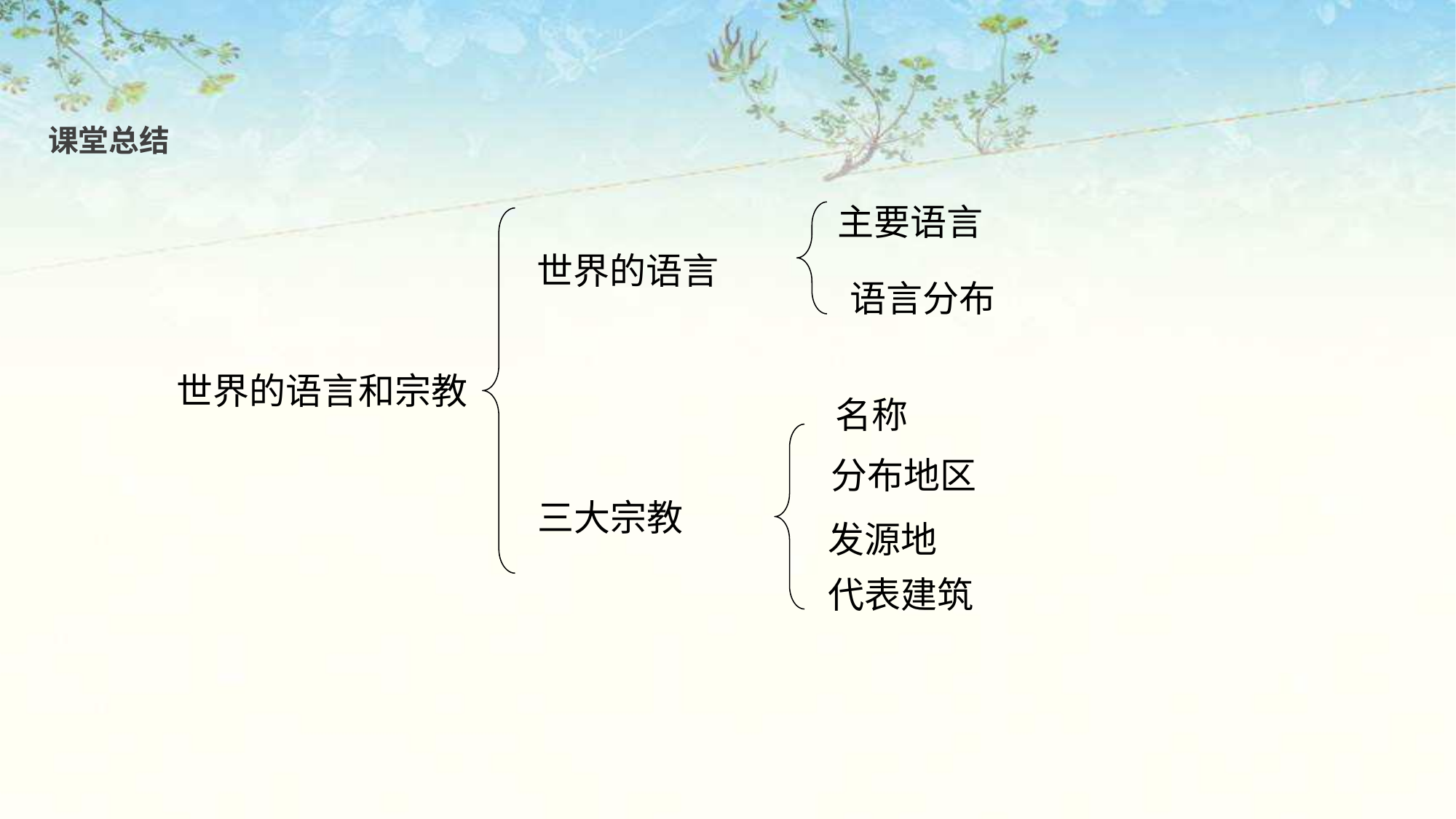

课堂总结
主要语言

世界的语言
语言分布
世界的语言和宗教
名称

分布地区
三大宗教
发源地
代表建筑